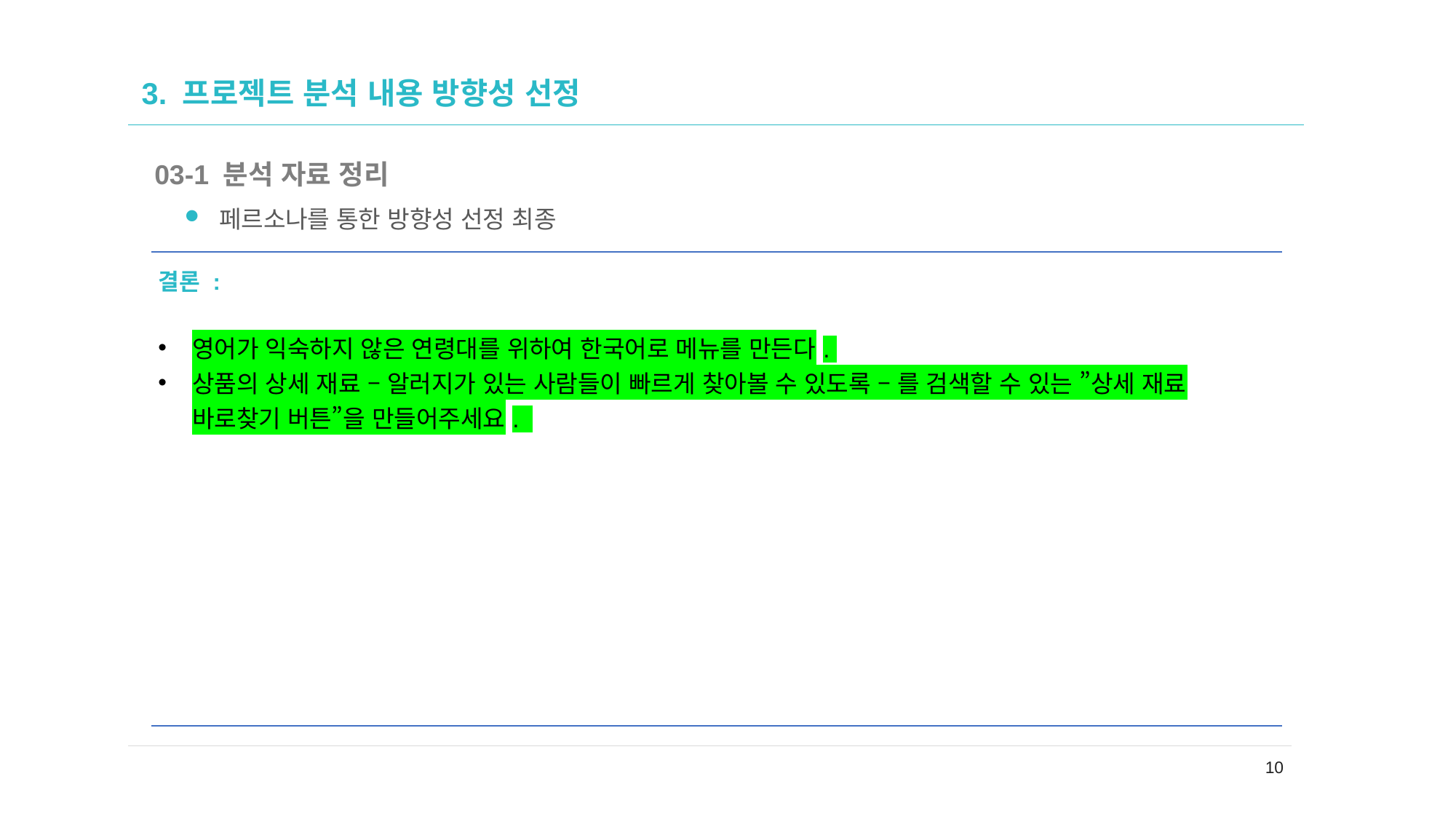

02
# 3. 프로젝트 분석 내용 방향성 선정
03-1 분석 자료 정리
페르소나를 통한 방향성 선정 최종
| 결론 : 영어가 익숙하지 않은 연령대를 위하여 한국어로 메뉴를 만든다. 상품의 상세 재료 – 알러지가 있는 사람들이 빠르게 찾아볼 수 있도록 – 를 검색할 수 있는 ”상세 재료 바로찾기 버튼”을 만들어주세요. |
| --- |
10